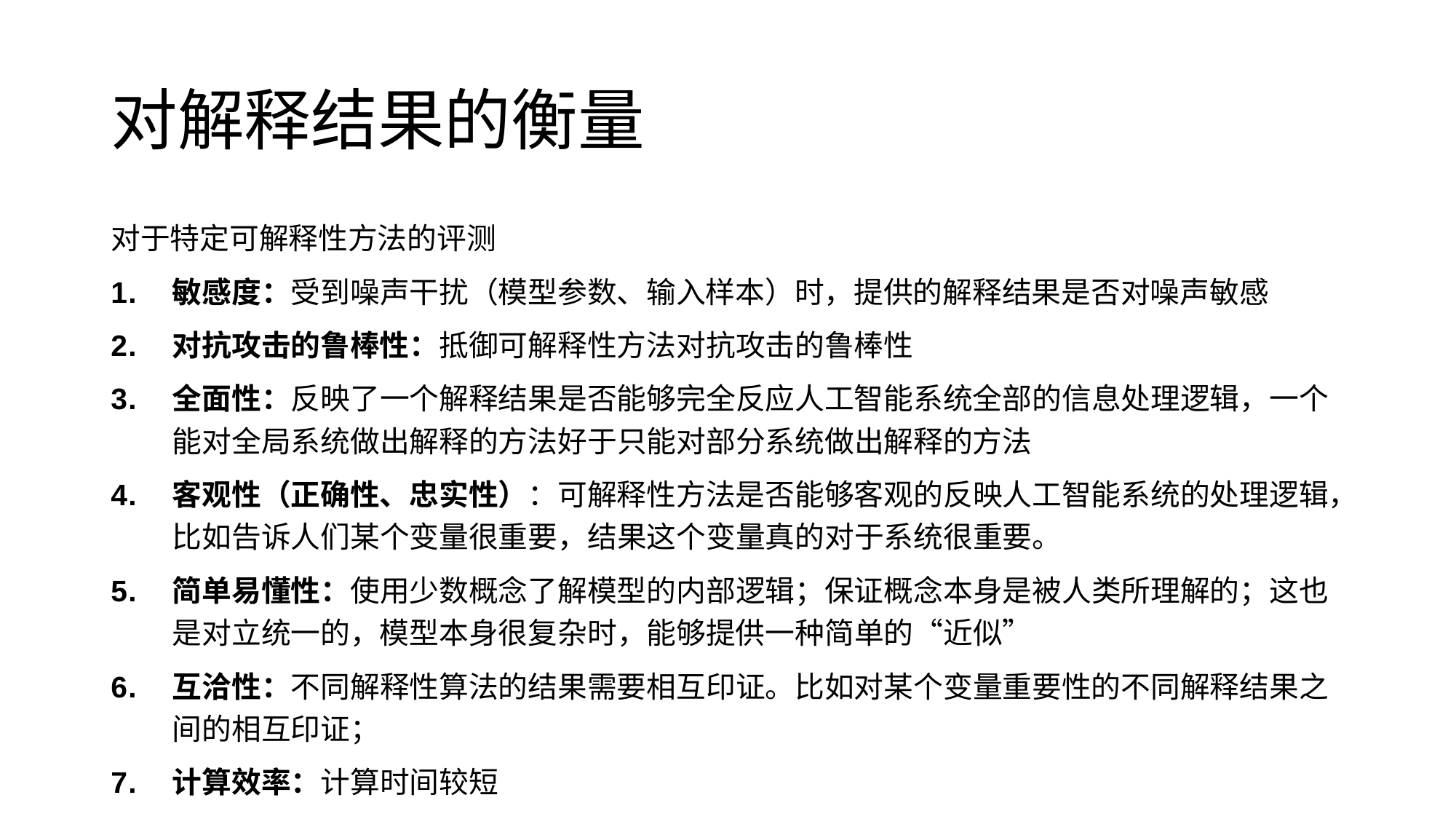

# 对解释结果的衡量
对于特定可解释性方法的评测
敏感度：受到噪声干扰（模型参数、输入样本）时，提供的解释结果是否对噪声敏感
对抗攻击的鲁棒性：抵御可解释性方法对抗攻击的鲁棒性
全面性：反映了一个解释结果是否能够完全反应人工智能系统全部的信息处理逻辑，一个能对全局系统做出解释的方法好于只能对部分系统做出解释的方法
客观性（正确性、忠实性）：可解释性方法是否能够客观的反映人工智能系统的处理逻辑，比如告诉人们某个变量很重要，结果这个变量真的对于系统很重要。
简单易懂性：使用少数概念了解模型的内部逻辑；保证概念本身是被人类所理解的；这也是对立统一的，模型本身很复杂时，能够提供一种简单的“近似”
互洽性：不同解释性算法的结果需要相互印证。比如对某个变量重要性的不同解释结果之间的相互印证；
计算效率：计算时间较短